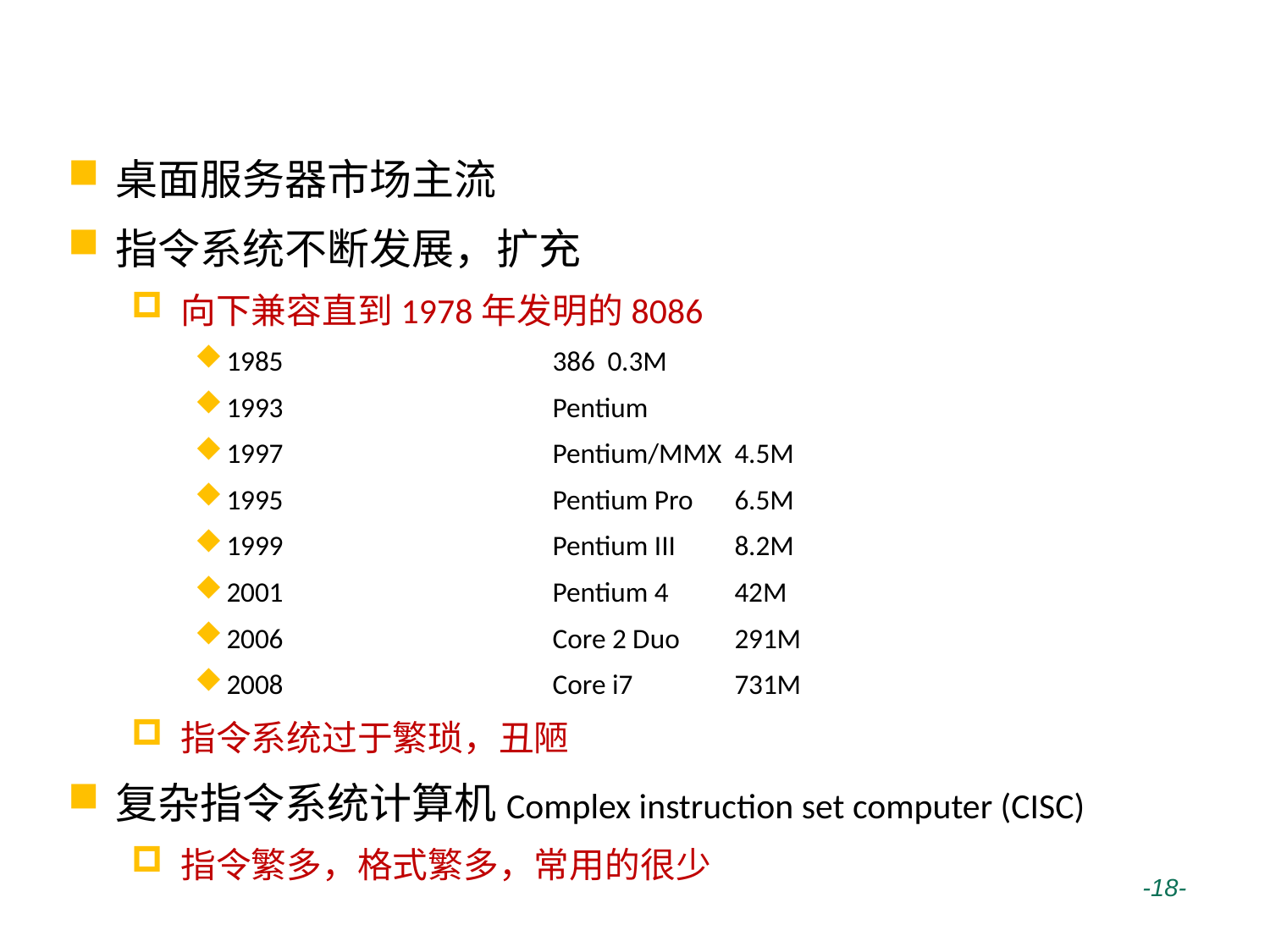

# Intel x86 Processors
桌面服务器市场主流
指令系统不断发展，扩充
向下兼容直到1978年发明的8086
1985 	386 	0.3M
1993 	Pentium
1997 	Pentium/MMX	4.5M
1995	Pentium Pro	6.5M
1999	Pentium III	8.2M
2001	Pentium 4	42M
2006 	Core 2 Duo	291M
2008 	Core i7	731M
指令系统过于繁琐，丑陋
复杂指令系统计算机Complex instruction set computer (CISC)
指令繁多，格式繁多，常用的很少
 -18-